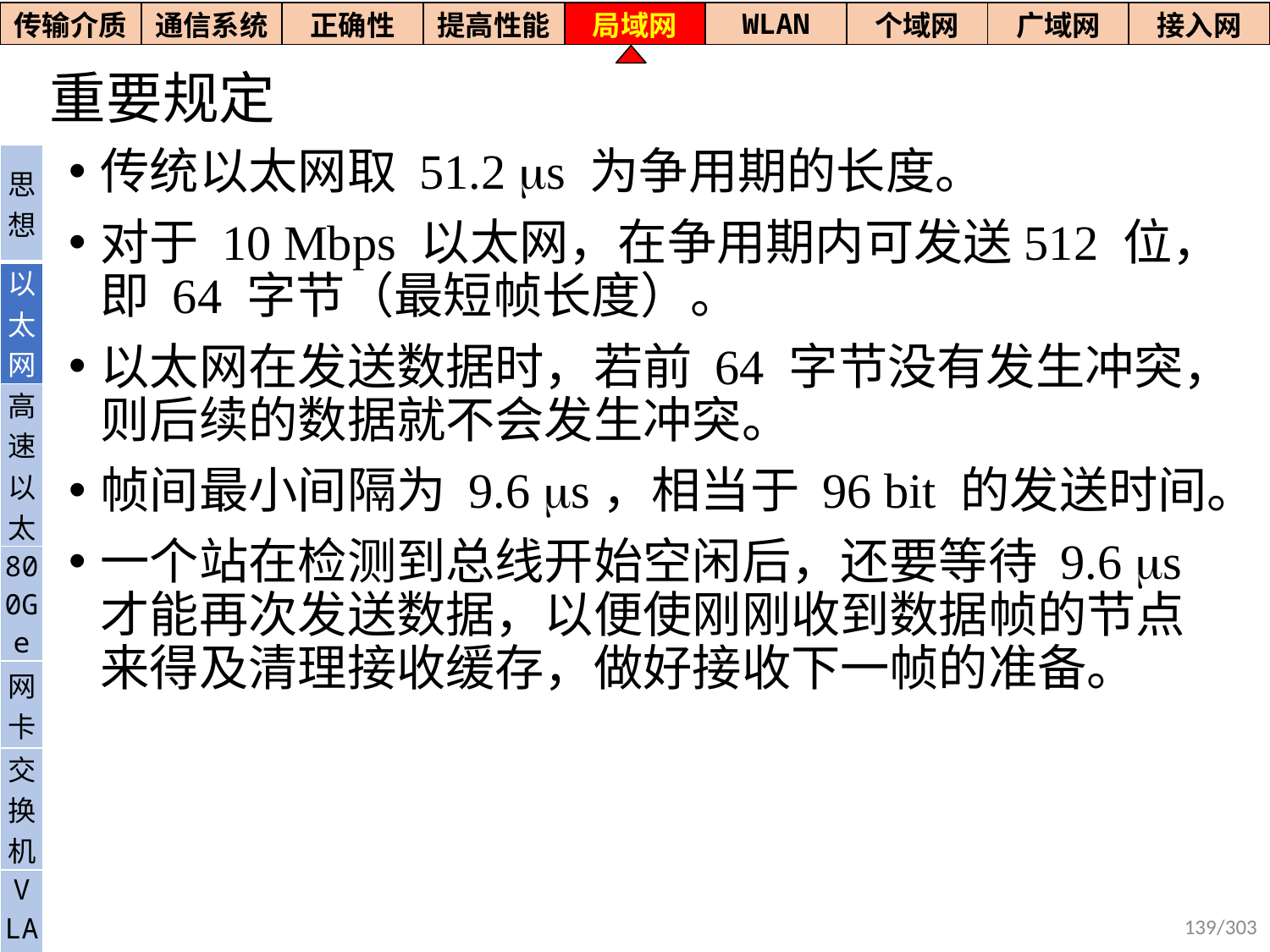

| 传输介质 | 通信系统 | 正确性 | 提高性能 | 局域网 | WLAN | 个域网 | 广域网 | 接入网 |
| --- | --- | --- | --- | --- | --- | --- | --- | --- |

# 重要规定
传统以太网取 51.2 μs 为争用期的长度。
对于 10 Mbps 以太网，在争用期内可发送512 位，即 64 字节（最短帧长度）。
以太网在发送数据时，若前 64 字节没有发生冲突，则后续的数据就不会发生冲突。
帧间最小间隔为 9.6 μs，相当于 96 bit 的发送时间。
一个站在检测到总线开始空闲后，还要等待 9.6 μs 才能再次发送数据，以便使刚刚收到数据帧的节点来得及清理接收缓存，做好接收下一帧的准备。
| 思想 |
| --- |
| 以太网 |
| 高速以太 |
| 800Ge |
| 网卡 |
| 交换机 |
| V LAN |
139/303